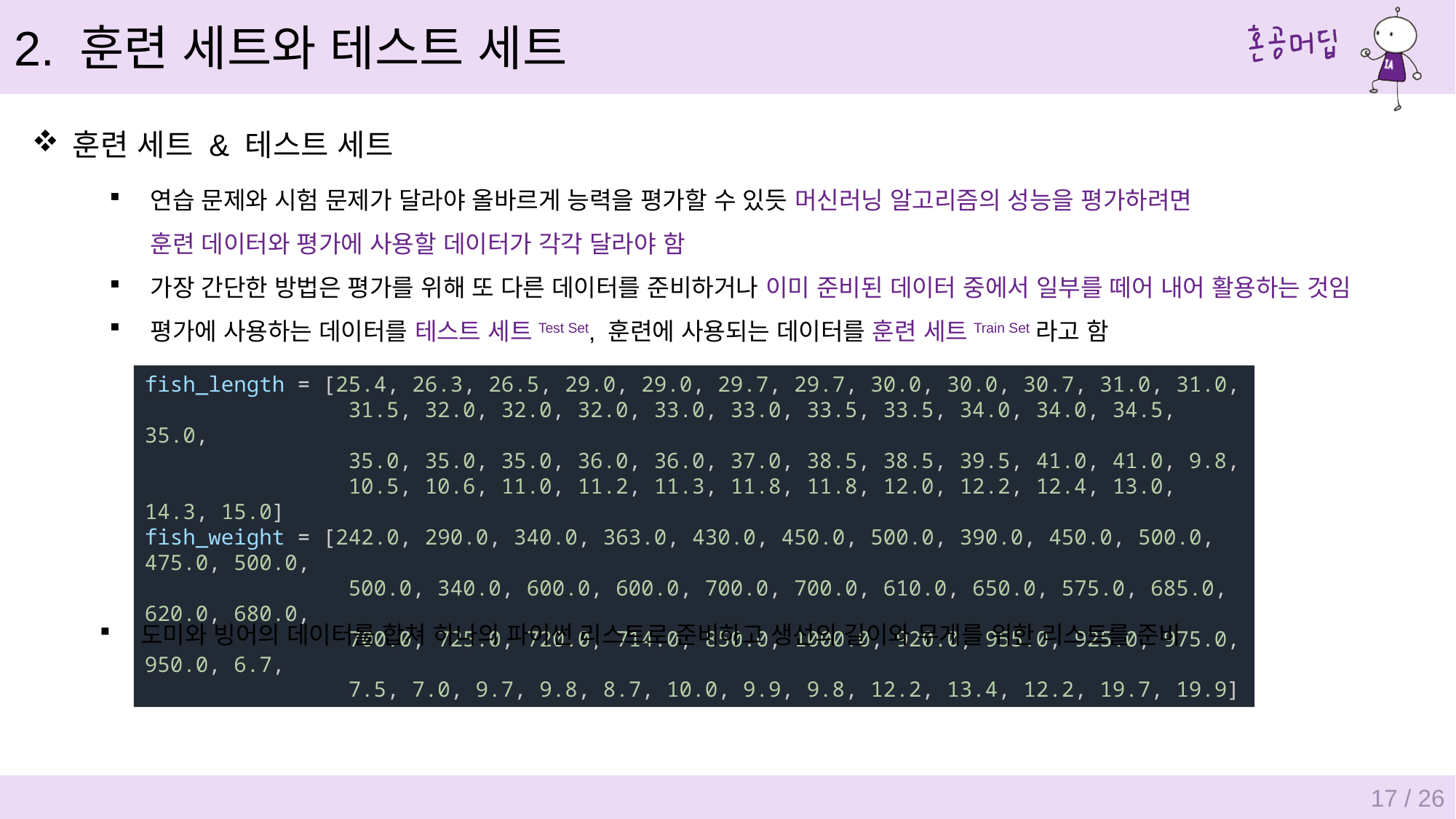

2. 훈련 세트와 테스트 세트
훈련 세트 & 테스트 세트
연습 문제와 시험 문제가 달라야 올바르게 능력을 평가할 수 있듯 머신러닝 알고리즘의 성능을 평가하려면
훈련 데이터와 평가에 사용할 데이터가 각각 달라야 함
가장 간단한 방법은 평가를 위해 또 다른 데이터를 준비하거나 이미 준비된 데이터 중에서 일부를 떼어 내어 활용하는 것임
평가에 사용하는 데이터를 테스트 세트Test Set, 훈련에 사용되는 데이터를 훈련 세트Train Set라고 함
fish_length = [25.4, 26.3, 26.5, 29.0, 29.0, 29.7, 29.7, 30.0, 30.0, 30.7, 31.0, 31.0,
                31.5, 32.0, 32.0, 32.0, 33.0, 33.0, 33.5, 33.5, 34.0, 34.0, 34.5, 35.0,
                35.0, 35.0, 35.0, 36.0, 36.0, 37.0, 38.5, 38.5, 39.5, 41.0, 41.0, 9.8,
                10.5, 10.6, 11.0, 11.2, 11.3, 11.8, 11.8, 12.0, 12.2, 12.4, 13.0, 14.3, 15.0]
fish_weight = [242.0, 290.0, 340.0, 363.0, 430.0, 450.0, 500.0, 390.0, 450.0, 500.0, 475.0, 500.0,
                500.0, 340.0, 600.0, 600.0, 700.0, 700.0, 610.0, 650.0, 575.0, 685.0, 620.0, 680.0,
                700.0, 725.0, 720.0, 714.0, 850.0, 1000.0, 920.0, 955.0, 925.0, 975.0, 950.0, 6.7,
                7.5, 7.0, 9.7, 9.8, 8.7, 10.0, 9.9, 9.8, 12.2, 13.4, 12.2, 19.7, 19.9]
도미와 빙어의 데이터를 합쳐 하나의 파이썬 리스트로 준비하고 생선의 길이와 무게를 위한 리스트를 준비
17 / 26